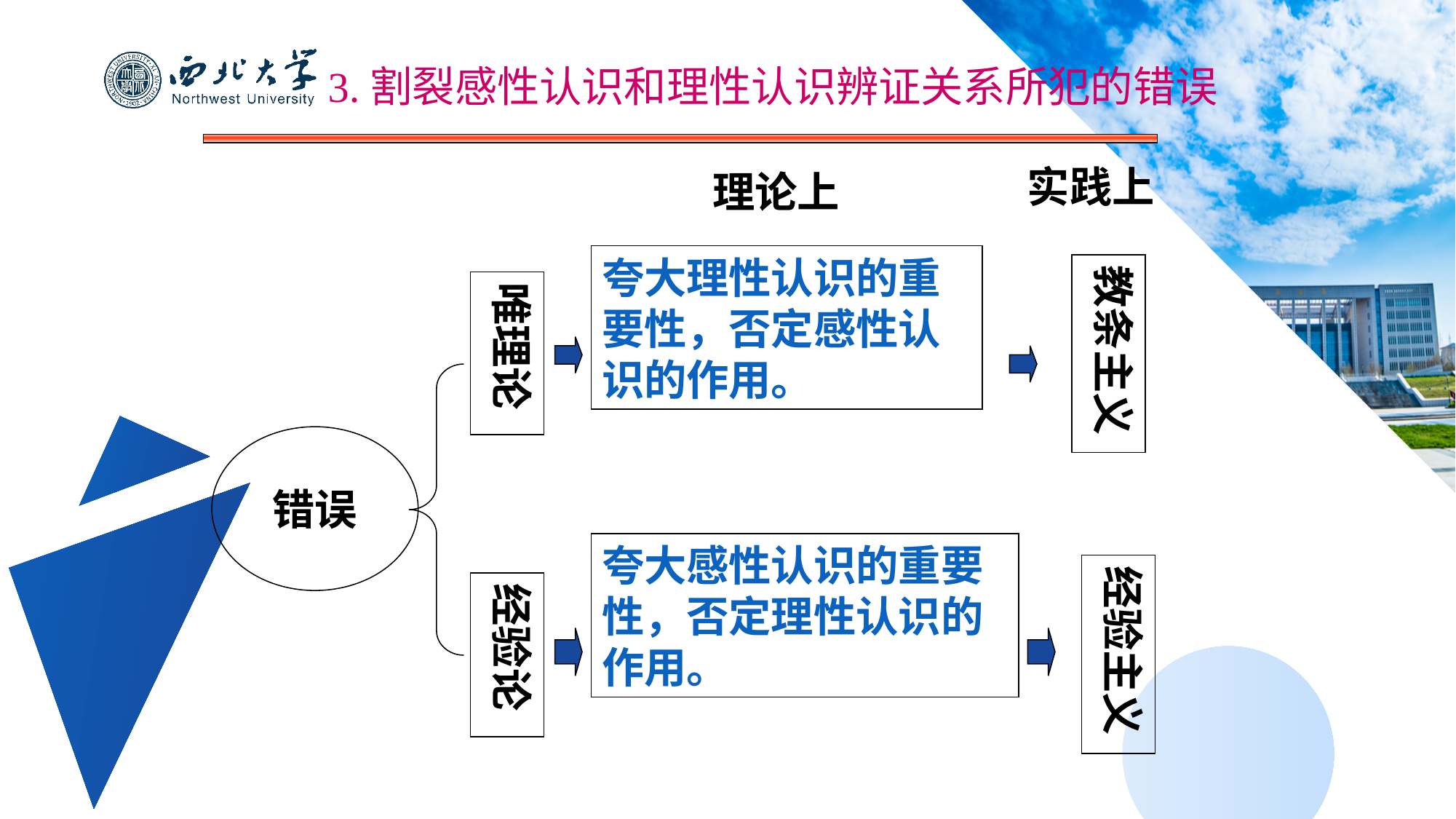

3.割裂感性认识和理性认识辨证关系所犯的错误

实践上
理论上
夸大理性认识的重要性，否定感性认识的作用。
教条主义
唯理论

错误
夸大感性认识的重要性，否定理性认识的作用。
经验主义
经验论